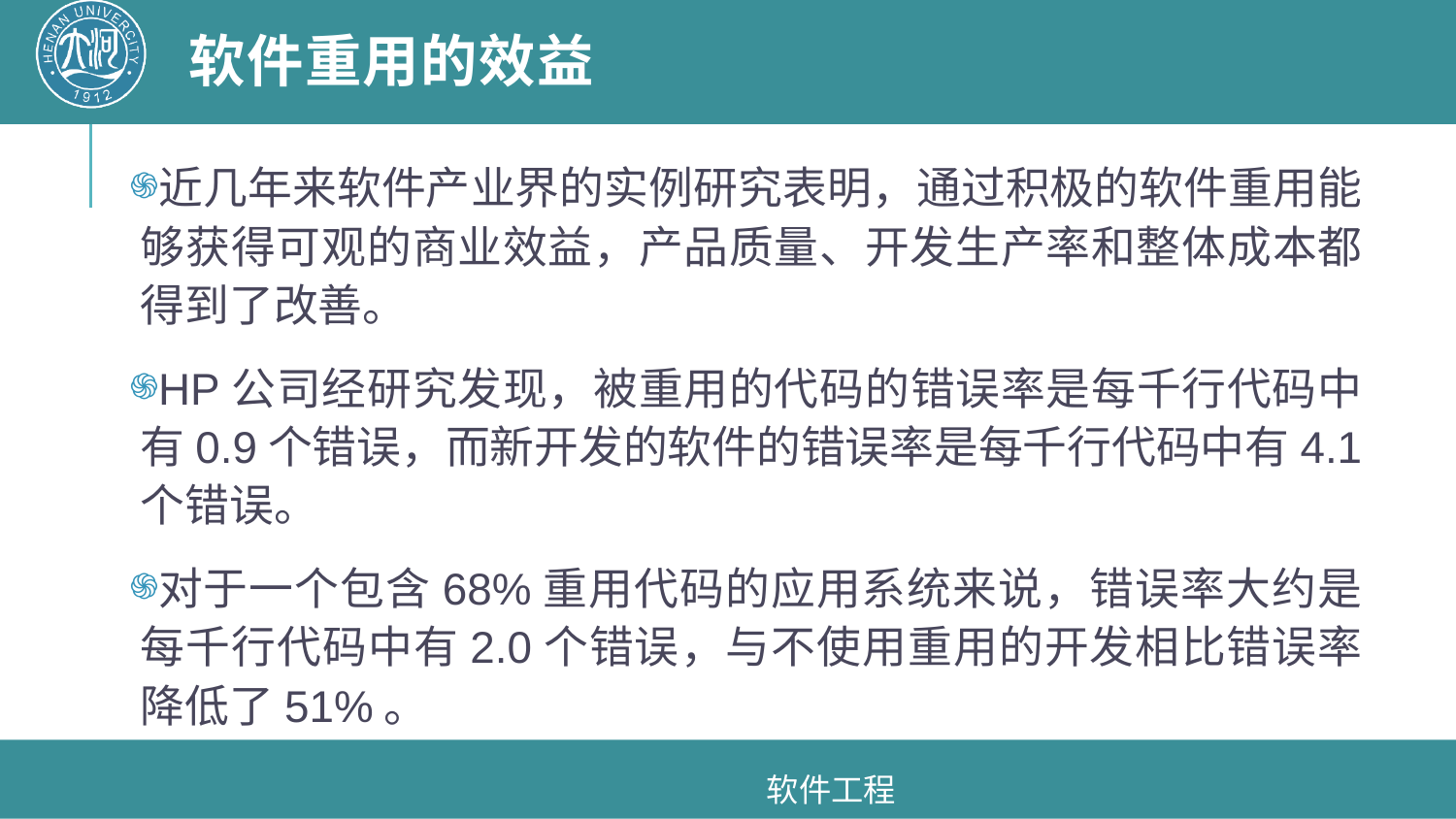

# 软件重用的效益
近几年来软件产业界的实例研究表明，通过积极的软件重用能够获得可观的商业效益，产品质量、开发生产率和整体成本都得到了改善。
HP公司经研究发现，被重用的代码的错误率是每千行代码中有0.9个错误，而新开发的软件的错误率是每千行代码中有4.1个错误。
对于一个包含68%重用代码的应用系统来说，错误率大约是每千行代码中有2.0个错误，与不使用重用的开发相比错误率降低了51%。

软件工程
190